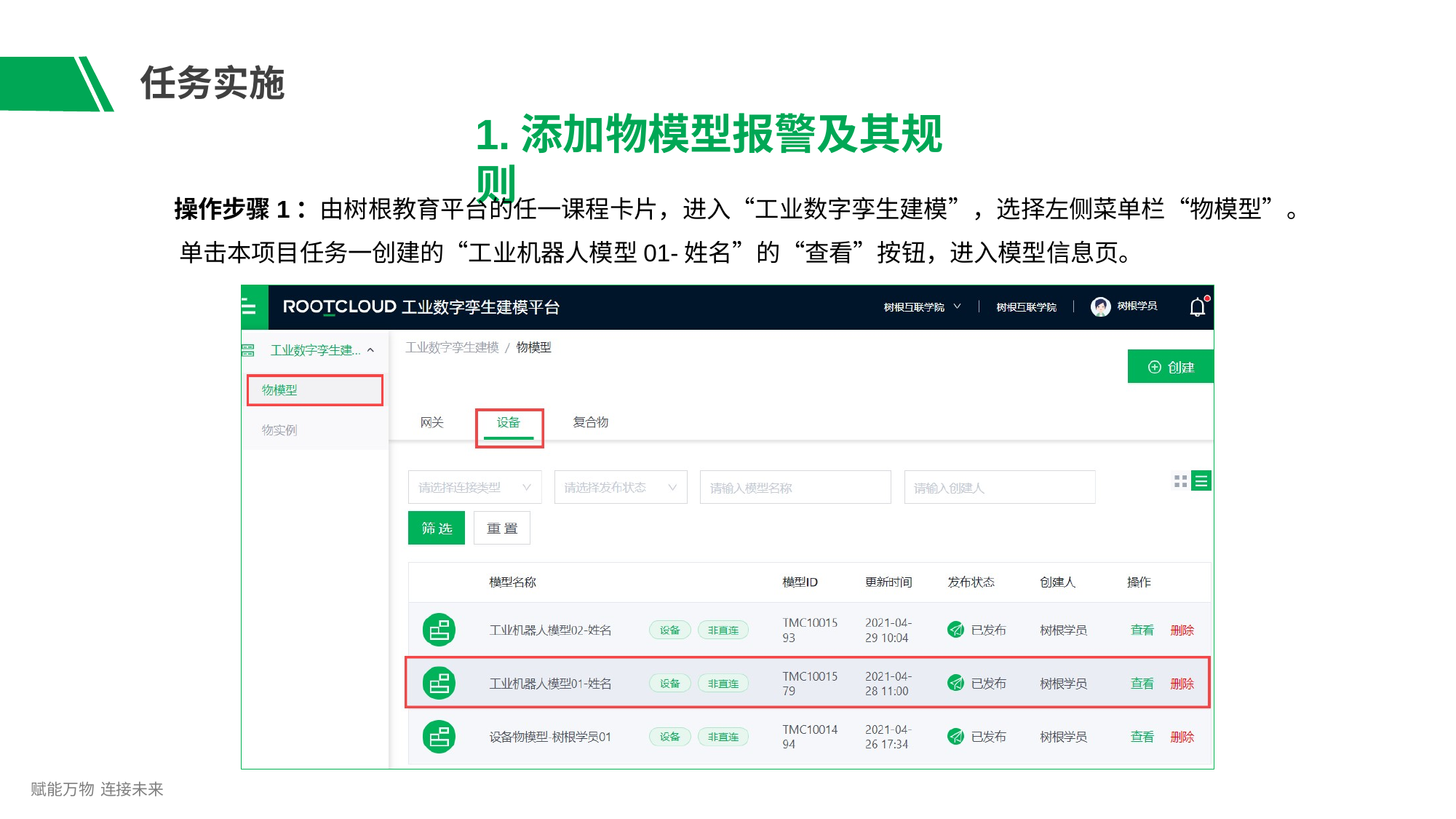

# 任务实施
1.添加物模型报警及其规则
操作步骤1：由树根教育平台的任一课程卡片，进入“工业数字孪生建模”，选择左侧菜单栏“物模型”。 单击本项目任务一创建的“工业机器人模型01-姓名”的“查看”按钮，进入模型信息页。

赋能万物 连接未来